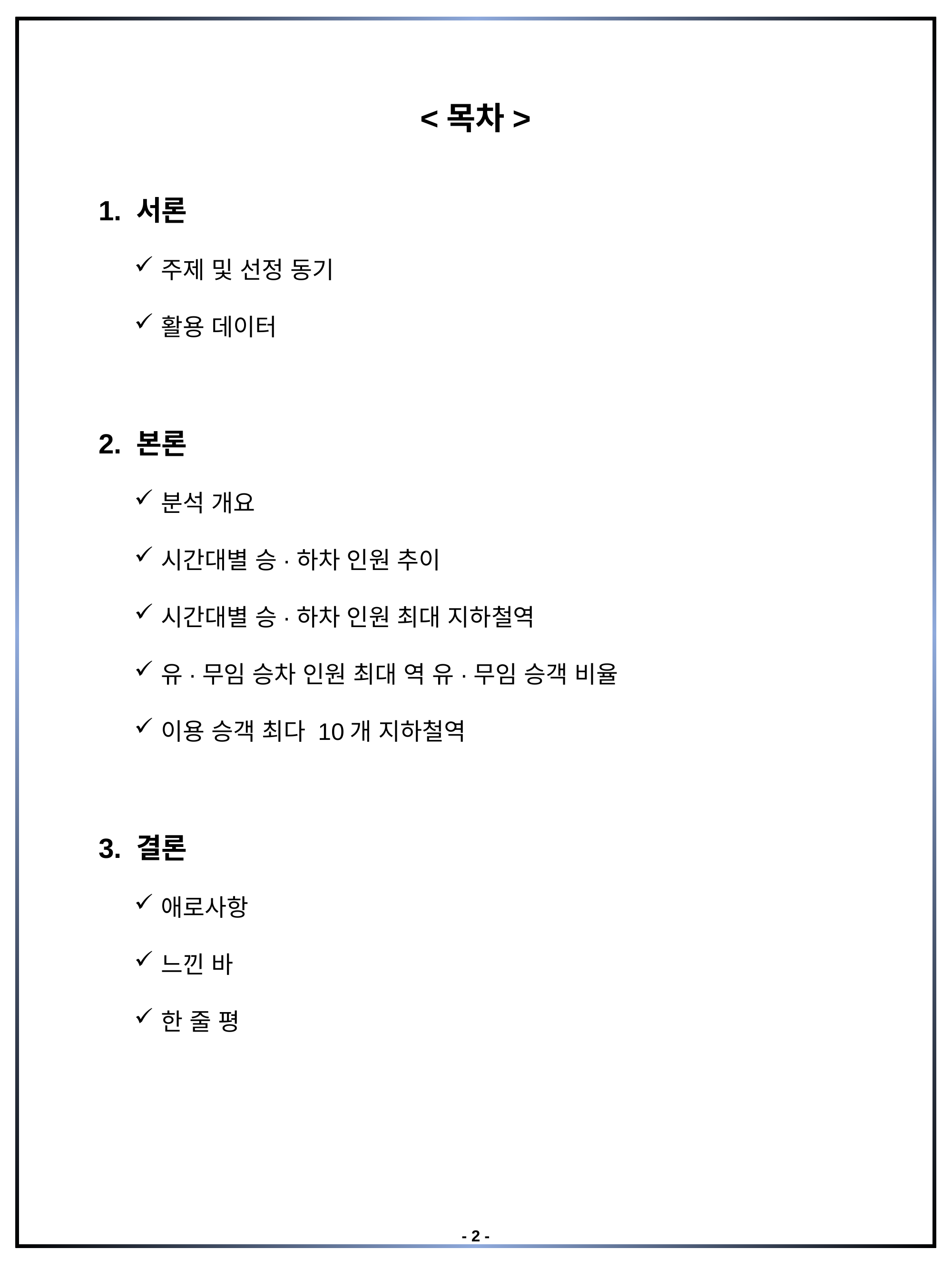

<목차>
1. 서론

주제 및 선정 동기

활용 데이터

2. 본론

분석 개요

시간대별 승·하차 인원 추이

시간대별 승·하차 인원 최대 지하철역

유·무임 승차 인원 최대 역 유·무임 승객 비율

이용 승객 최다 10개 지하철역

3. 결론

애로사항

느낀 바

한 줄 평